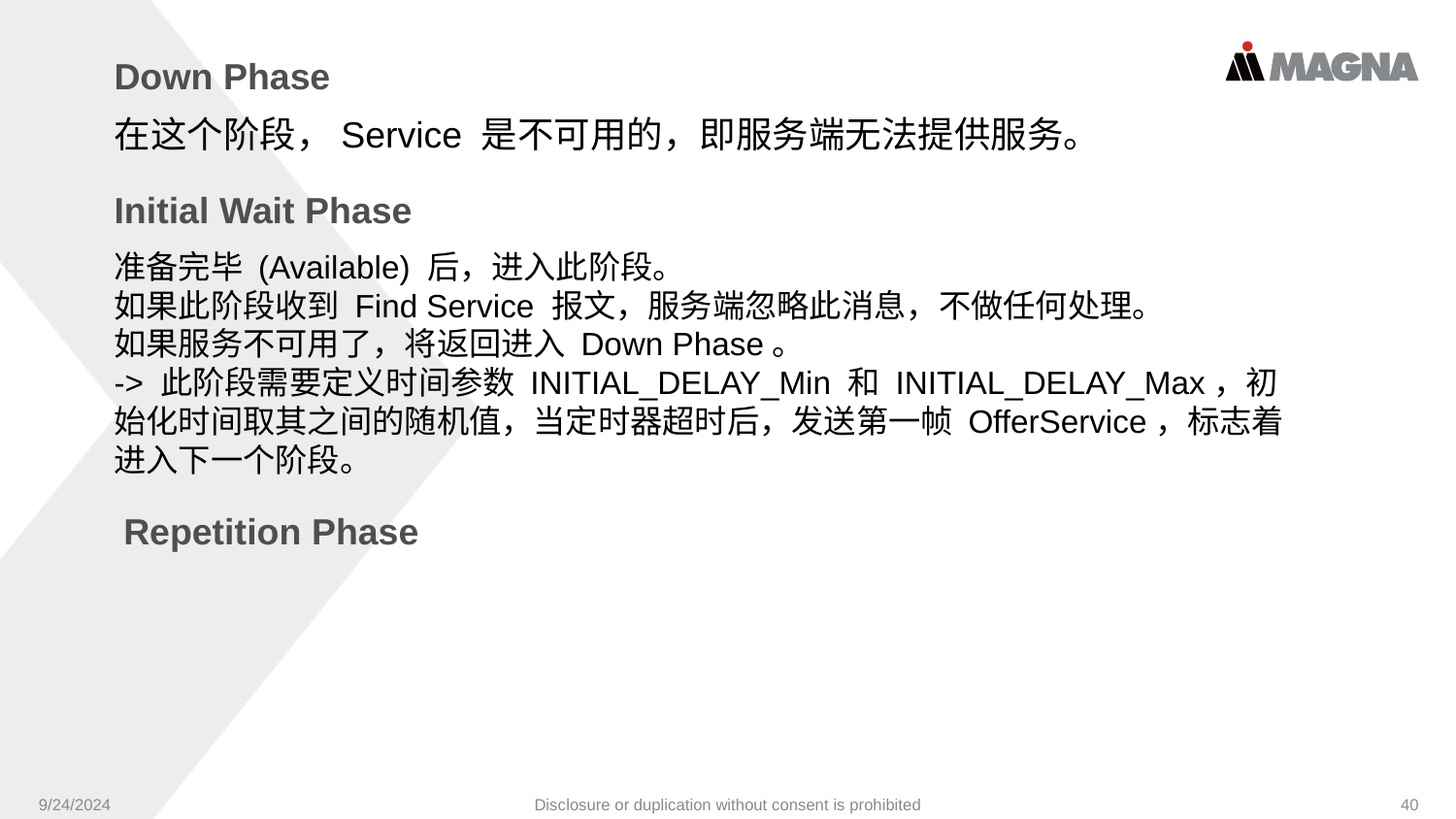

Down Phase
在这个阶段，Service 是不可用的，即服务端无法提供服务。
Initial Wait Phase
准备完毕 (Available) 后，进入此阶段。
如果此阶段收到 Find Service 报文，服务端忽略此消息，不做任何处理。
如果服务不可用了，将返回进入 Down Phase。
-> 此阶段需要定义时间参数 INITIAL_DELAY_Min 和 INITIAL_DELAY_Max，初始化时间取其之间的随机值，当定时器超时后，发送第一帧 OfferService，标志着进入下一个阶段。
Repetition Phase
9/24/2024
Disclosure or duplication without consent is prohibited
40